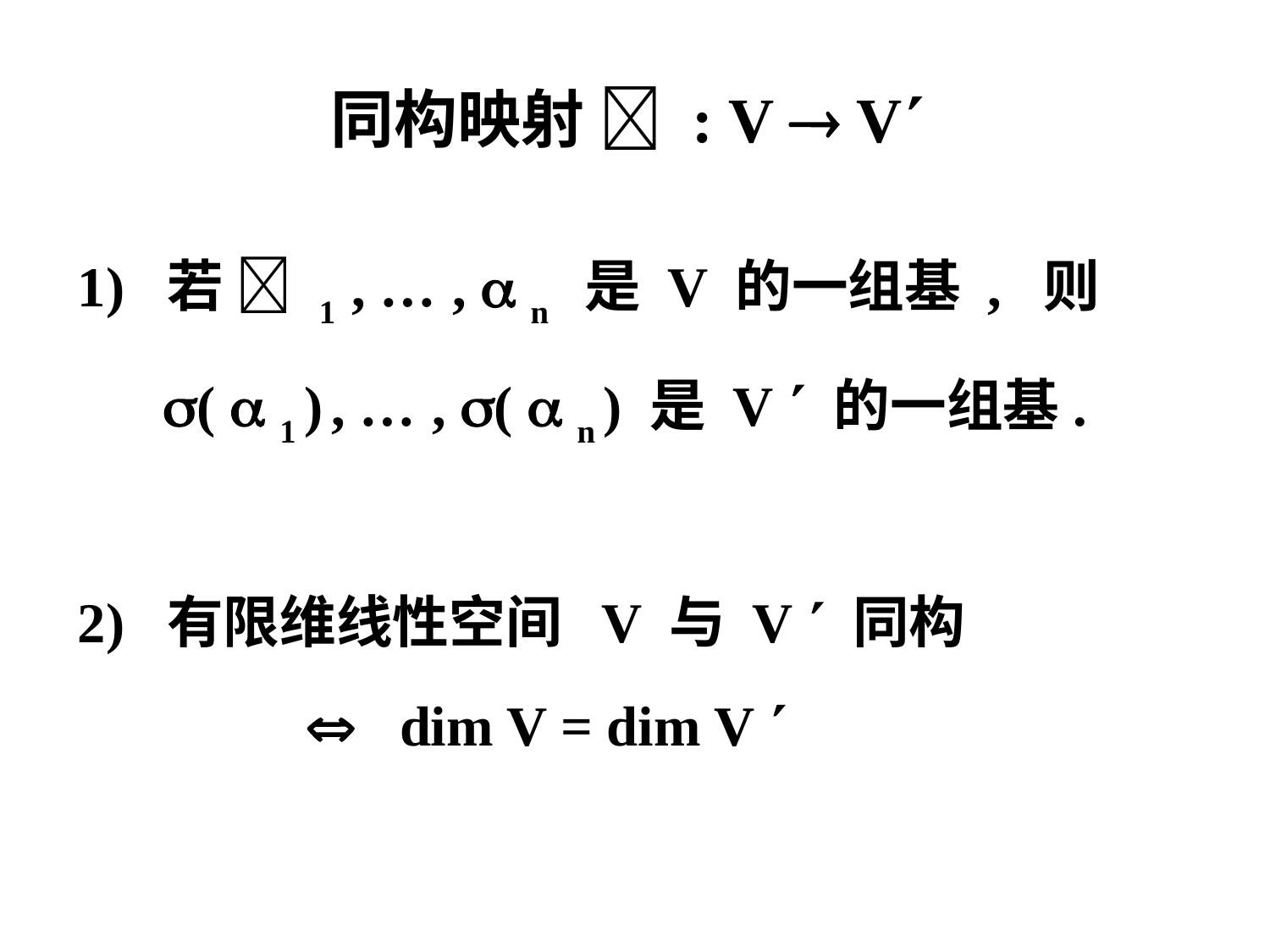

同构映射 σ : V → V′
1)  若 α 1  , … , α n  是 V 的一组基 ,  则
      σ( α 1 ) , … , σ( α n ) 是 V ′ 的一组基.

2)  有限维线性空间  V 与 V ′ 同构
                ⇔   dim V = dim V ′